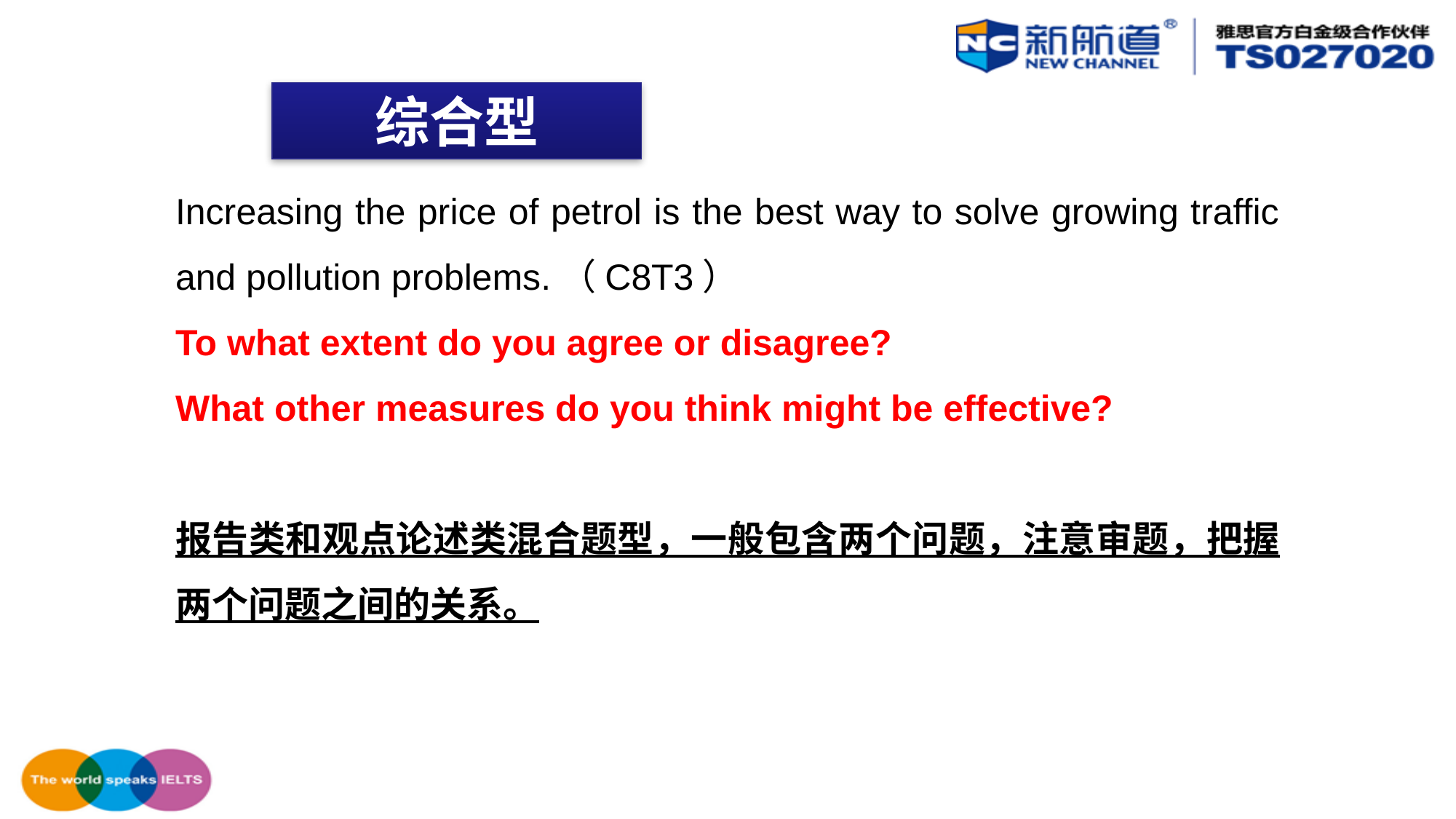

综合型
Increasing the price of petrol is the best way to solve growing traffic and pollution problems.（C8T3）
To what extent do you agree or disagree?
What other measures do you think might be effective?

报告类和观点论述类混合题型，一般包含两个问题，注意审题，把握两个问题之间的关系。